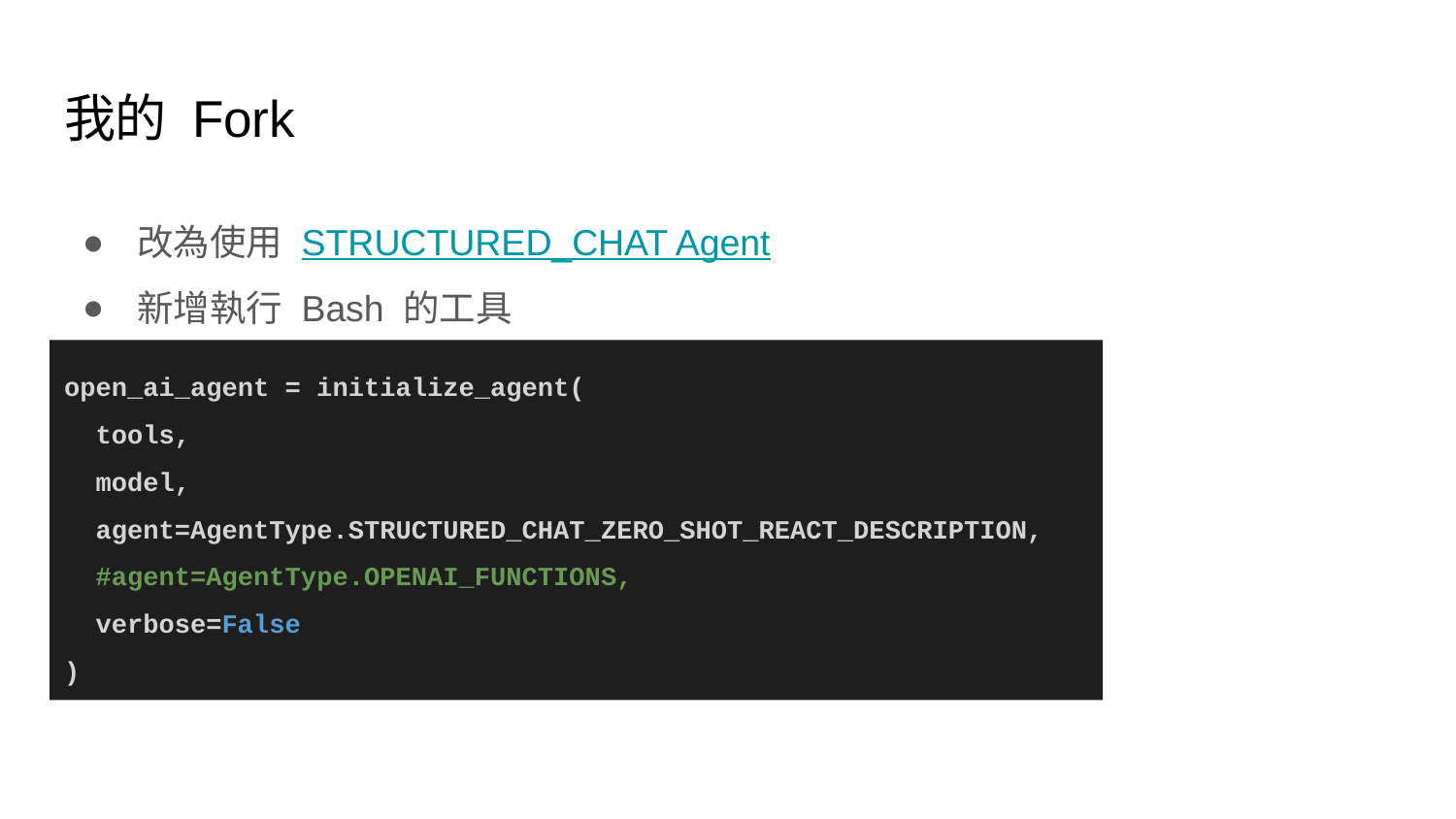

# 我的 Fork
改為使用 STRUCTURED_CHAT Agent
新增執行 Bash 的工具
open_ai_agent = initialize_agent(
  tools,
  model,
  agent=AgentType.STRUCTURED_CHAT_ZERO_SHOT_REACT_DESCRIPTION,
  #agent=AgentType.OPENAI_FUNCTIONS,
  verbose=False
)